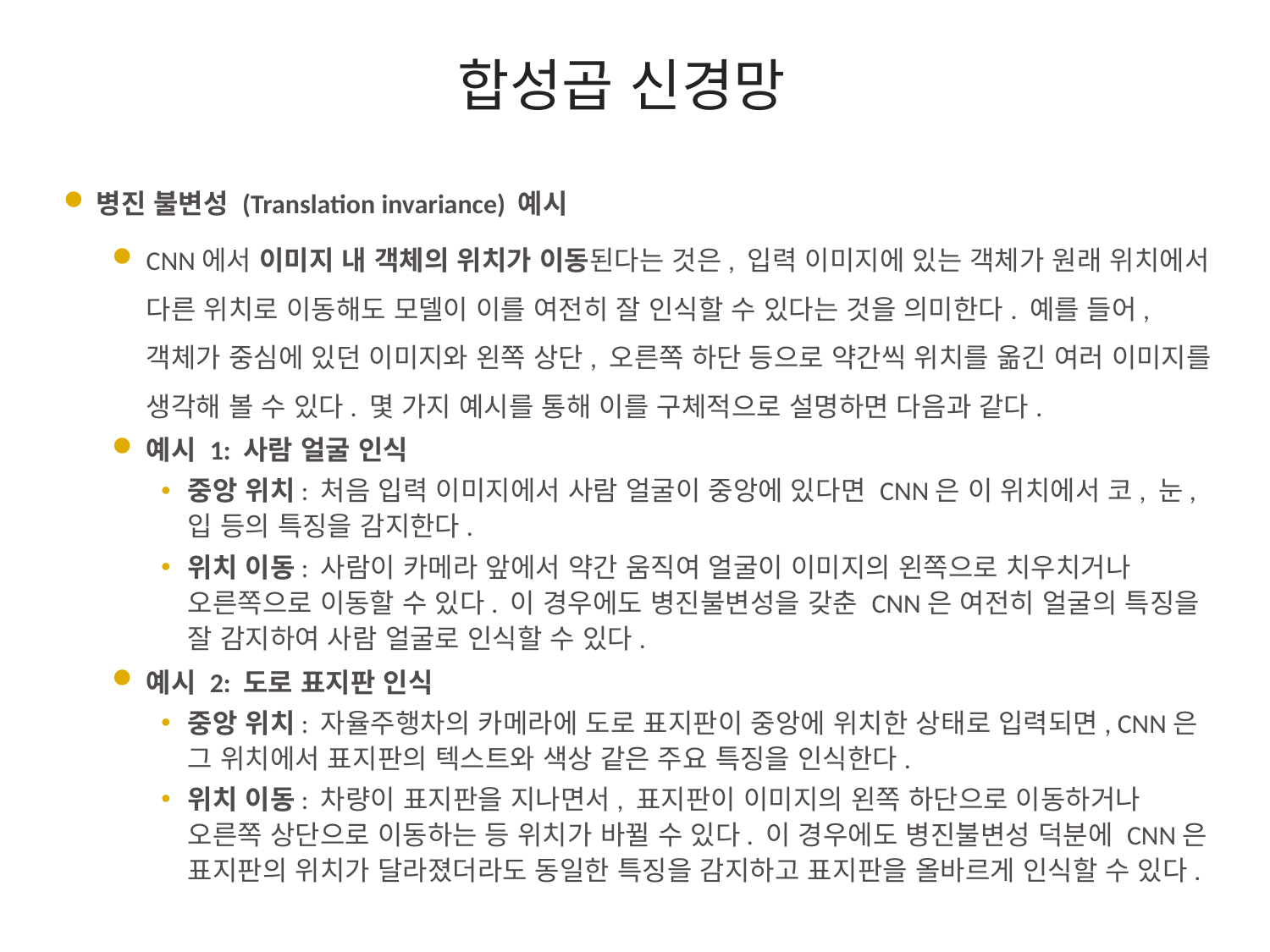

# 합성곱 신경망
병진 불변성 (Translation invariance) 예시
CNN에서 이미지 내 객체의 위치가 이동된다는 것은, 입력 이미지에 있는 객체가 원래 위치에서 다른 위치로 이동해도 모델이 이를 여전히 잘 인식할 수 있다는 것을 의미한다. 예를 들어, 객체가 중심에 있던 이미지와 왼쪽 상단, 오른쪽 하단 등으로 약간씩 위치를 옮긴 여러 이미지를 생각해 볼 수 있다. 몇 가지 예시를 통해 이를 구체적으로 설명하면 다음과 같다.
예시 1: 사람 얼굴 인식
중앙 위치: 처음 입력 이미지에서 사람 얼굴이 중앙에 있다면 CNN은 이 위치에서 코, 눈, 입 등의 특징을 감지한다.
위치 이동: 사람이 카메라 앞에서 약간 움직여 얼굴이 이미지의 왼쪽으로 치우치거나 오른쪽으로 이동할 수 있다. 이 경우에도 병진불변성을 갖춘 CNN은 여전히 얼굴의 특징을 잘 감지하여 사람 얼굴로 인식할 수 있다.
예시 2: 도로 표지판 인식
중앙 위치: 자율주행차의 카메라에 도로 표지판이 중앙에 위치한 상태로 입력되면, CNN은 그 위치에서 표지판의 텍스트와 색상 같은 주요 특징을 인식한다.
위치 이동: 차량이 표지판을 지나면서, 표지판이 이미지의 왼쪽 하단으로 이동하거나 오른쪽 상단으로 이동하는 등 위치가 바뀔 수 있다. 이 경우에도 병진불변성 덕분에 CNN은 표지판의 위치가 달라졌더라도 동일한 특징을 감지하고 표지판을 올바르게 인식할 수 있다.